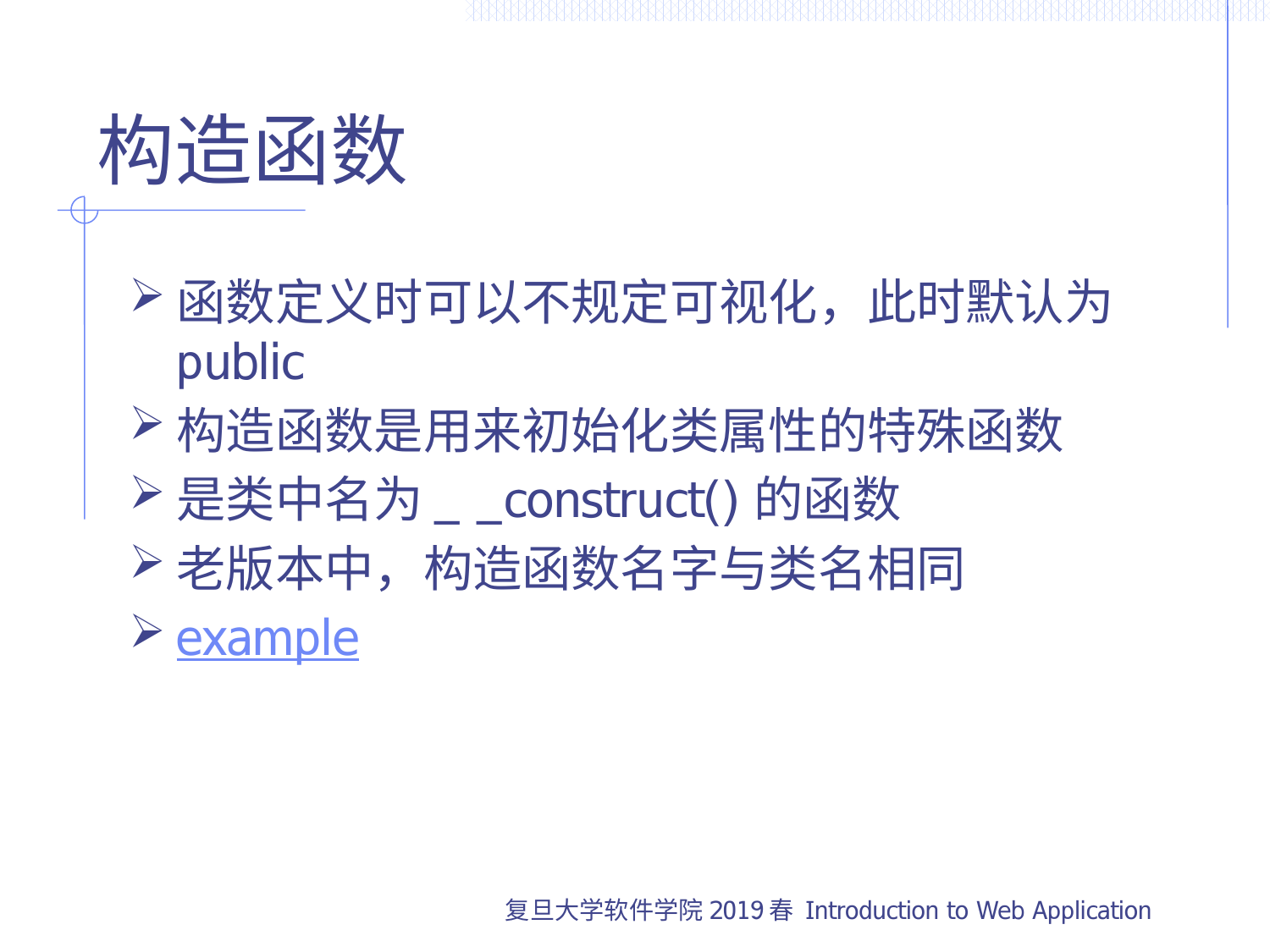

# 构造函数
函数定义时可以不规定可视化，此时默认为public
构造函数是用来初始化类属性的特殊函数
是类中名为_ _construct()的函数
老版本中，构造函数名字与类名相同
example